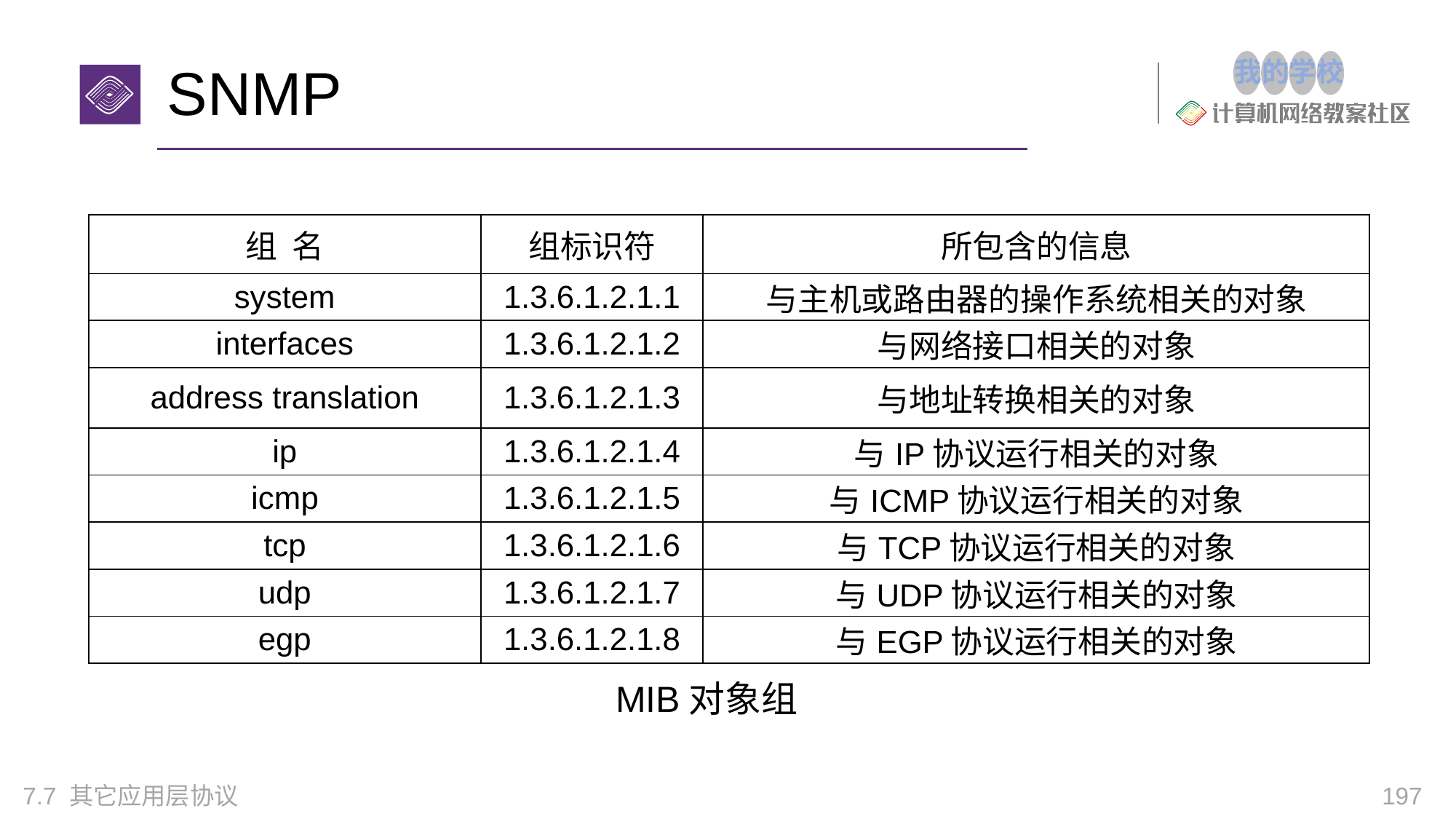

# SNMP
| 组 名 | 组标识符 | 所包含的信息 |
| --- | --- | --- |
| system | 1.3.6.1.2.1.1 | 与主机或路由器的操作系统相关的对象 |
| interfaces | 1.3.6.1.2.1.2 | 与网络接口相关的对象 |
| address translation | 1.3.6.1.2.1.3 | 与地址转换相关的对象 |
| ip | 1.3.6.1.2.1.4 | 与IP协议运行相关的对象 |
| icmp | 1.3.6.1.2.1.5 | 与ICMP协议运行相关的对象 |
| tcp | 1.3.6.1.2.1.6 | 与TCP协议运行相关的对象 |
| udp | 1.3.6.1.2.1.7 | 与UDP协议运行相关的对象 |
| egp | 1.3.6.1.2.1.8 | 与EGP协议运行相关的对象 |
MIB对象组
197
7.7 其它应用层协议